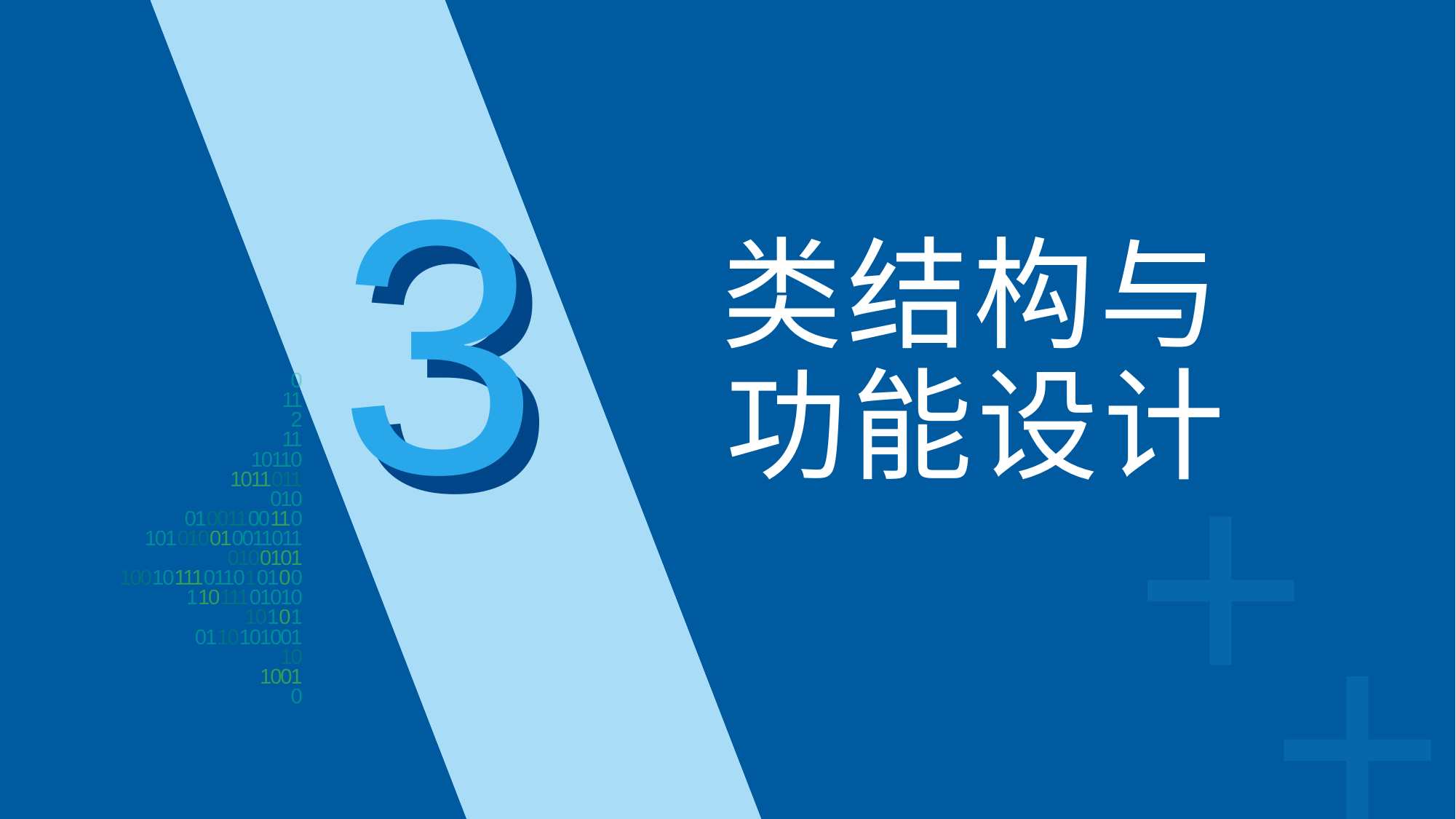

3
3
类结构与功能设计
0
11
2
11
10110
1011011
010
01001100110
101010010011011
0100101
10010111011010100
11011101010
10101
0110101001
10
1001
0